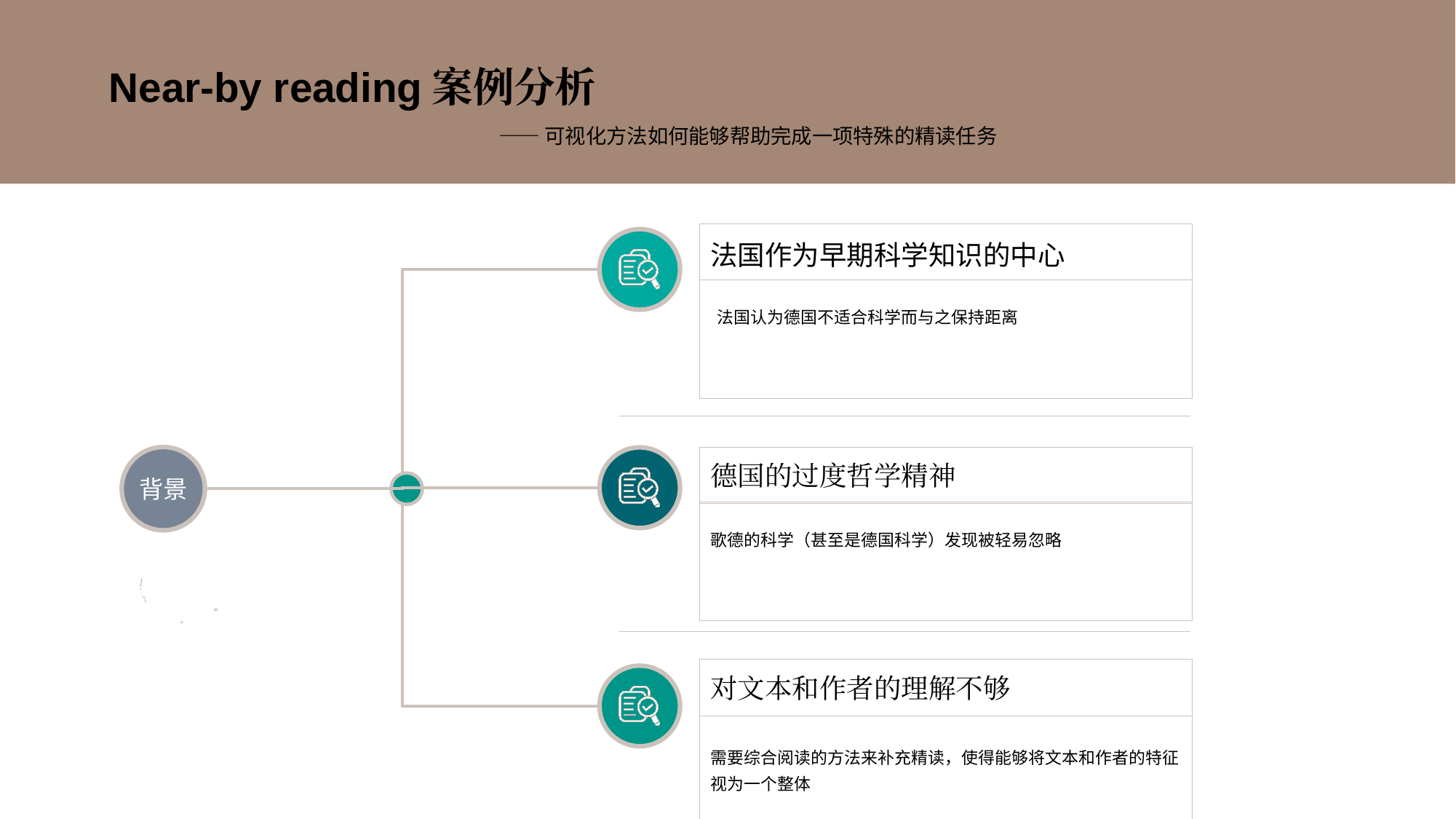

Near-by reading案例分析
 ——可视化方法如何能够帮助完成一项特殊的精读任务

背景
德国的过度哲学精神

对文本和作者的理解不够

需要综合阅读的方法来补充精读，使得能够将文本和作者的特征视为一个整体

法国作为早期科学知识的中心
法国认为德国不适合科学而与之保持距离

歌德的科学（甚至是德国科学）发现被轻易忽略